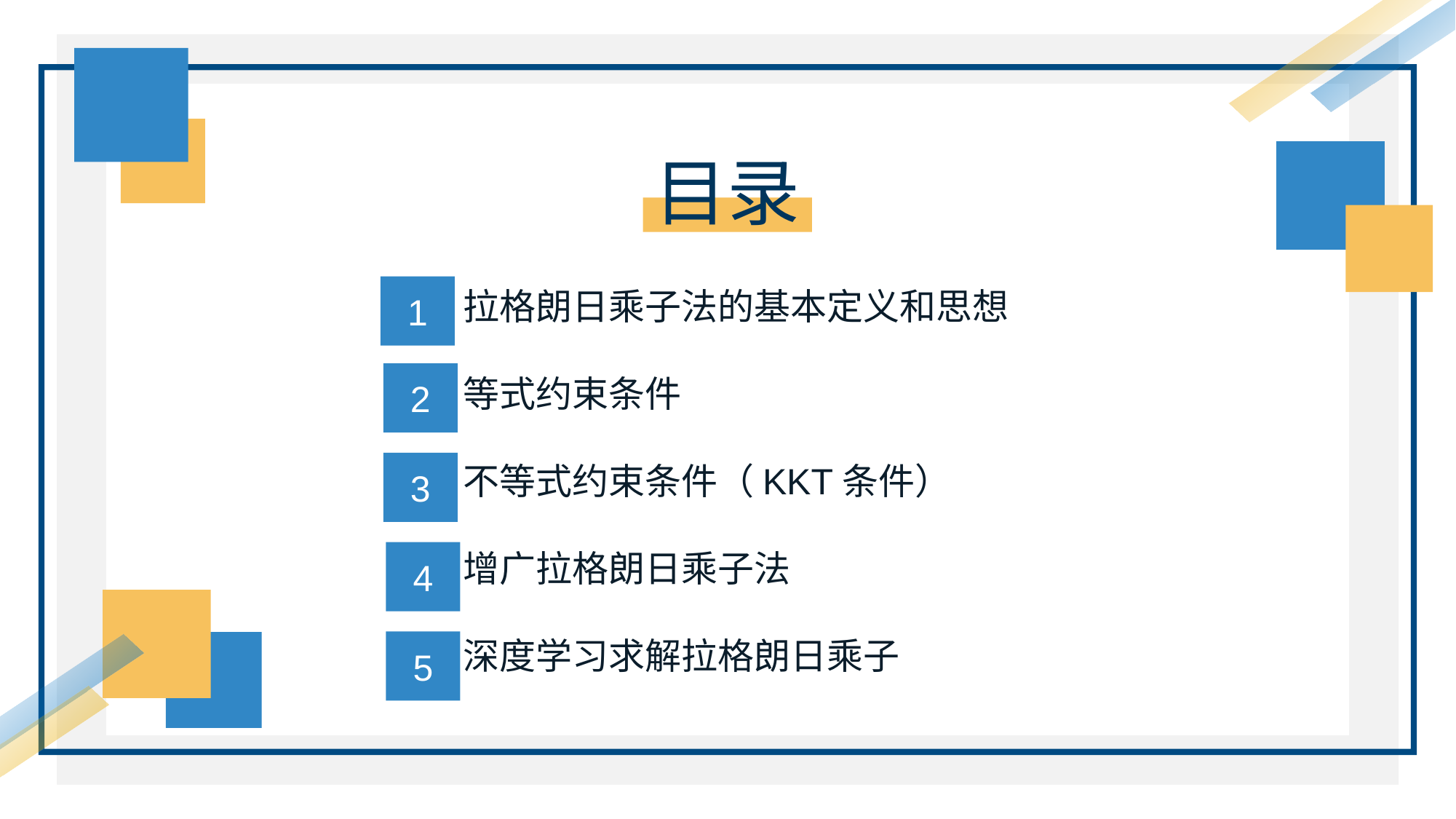

目录

1
拉格朗日乘子法的基本定义和思想

等式约束条件

不等式约束条件（KKT条件）

增广拉格朗日乘子法

深度学习求解拉格朗日乘子
01

2
3
4

5